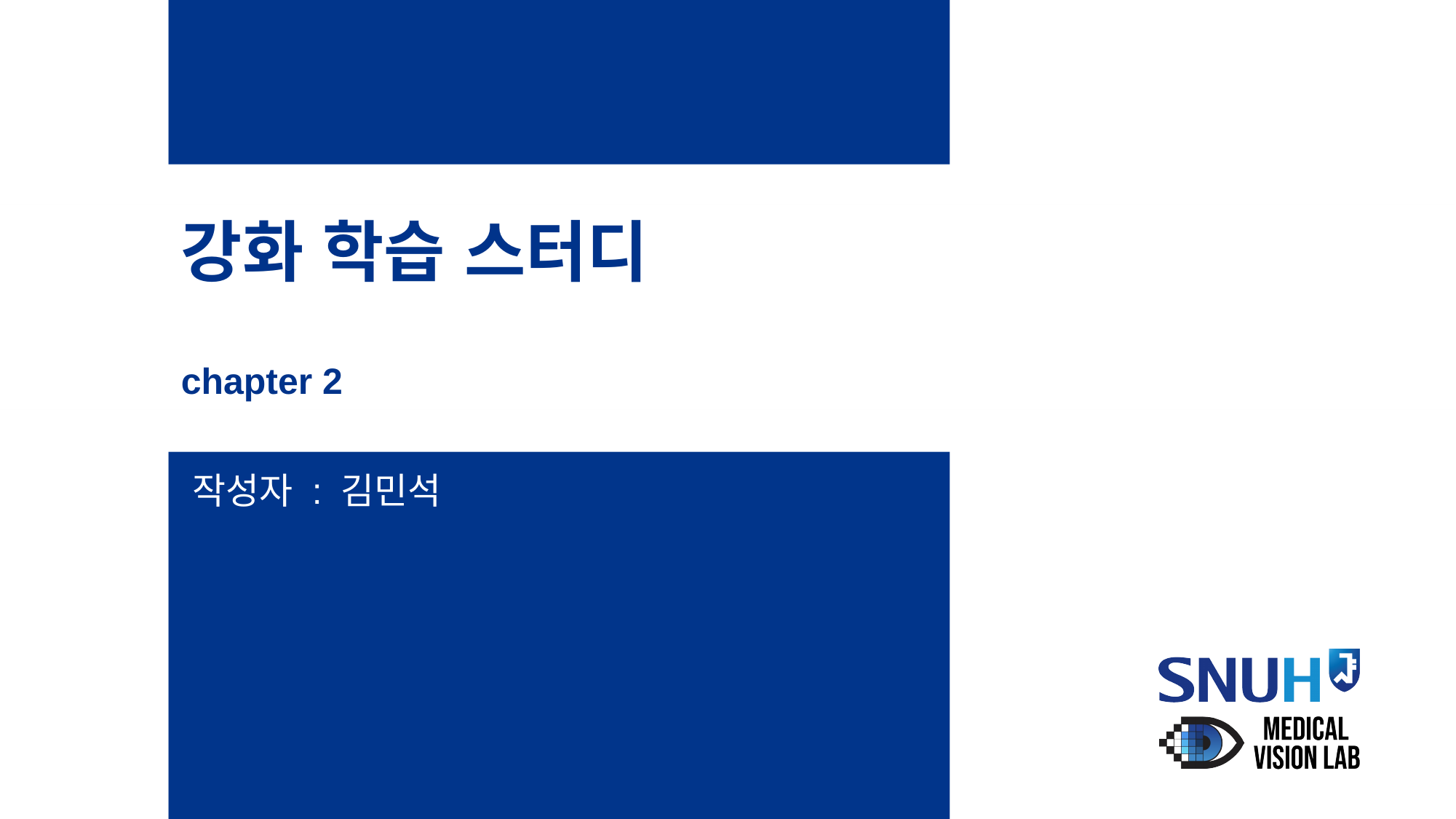

# 강화 학습 스터디 chapter 2

작성자 : 김민석